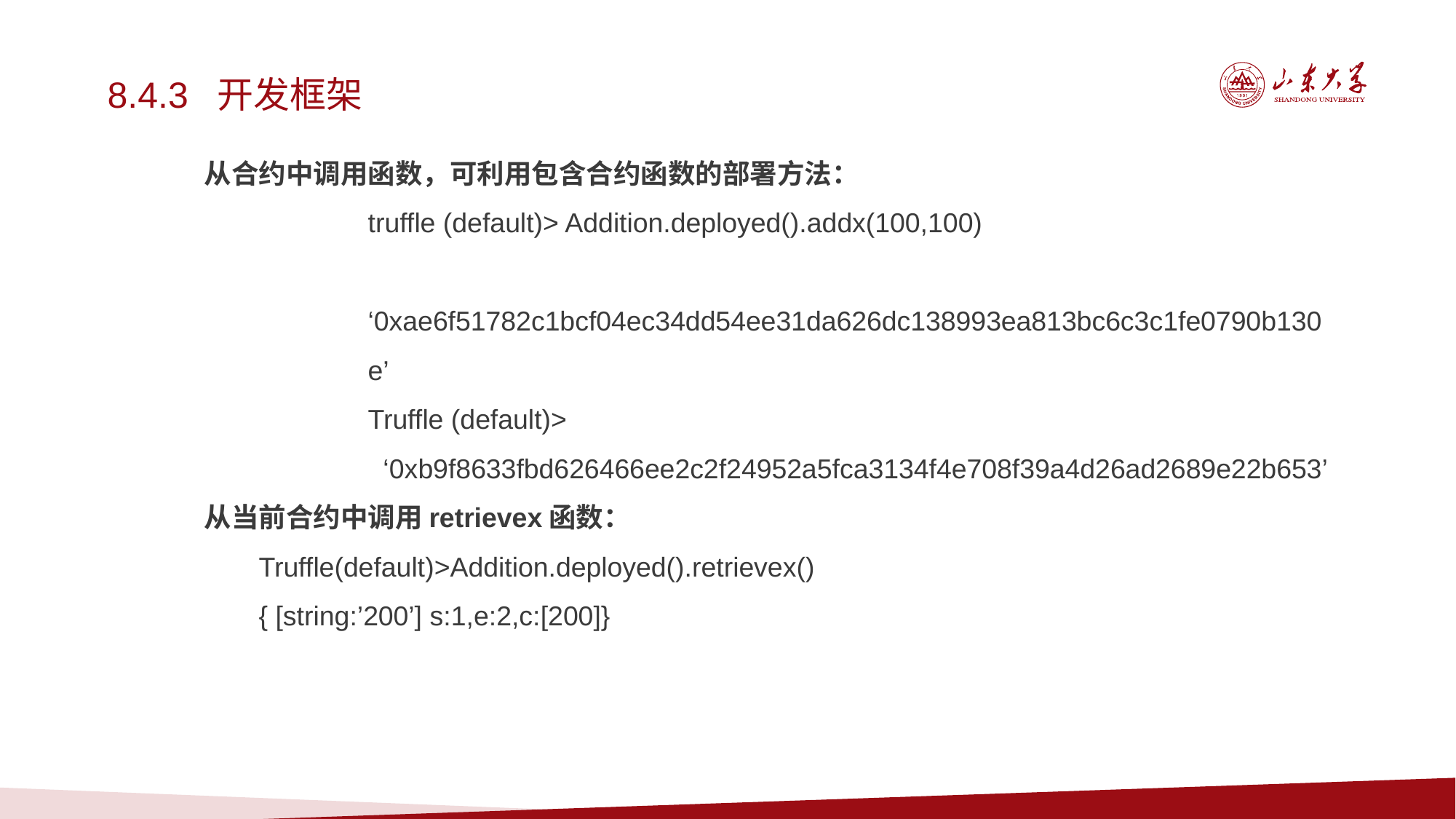

8.4.3  开发框架
从合约中调用函数，可利用包含合约函数的部署方法：
truffle (default)> Addition.deployed().addx(100,100)
  ‘0xae6f51782c1bcf04ec34dd54ee31da626dc138993ea813bc6c3c1fe0790b130e’
Truffle (default)>
  ‘0xb9f8633fbd626466ee2c2f24952a5fca3134f4e708f39a4d26ad2689e22b653’
从当前合约中调用retrievex函数：
Truffle(default)>Addition.deployed().retrievex()
{ [string:’200’] s:1,e:2,c:[200]}